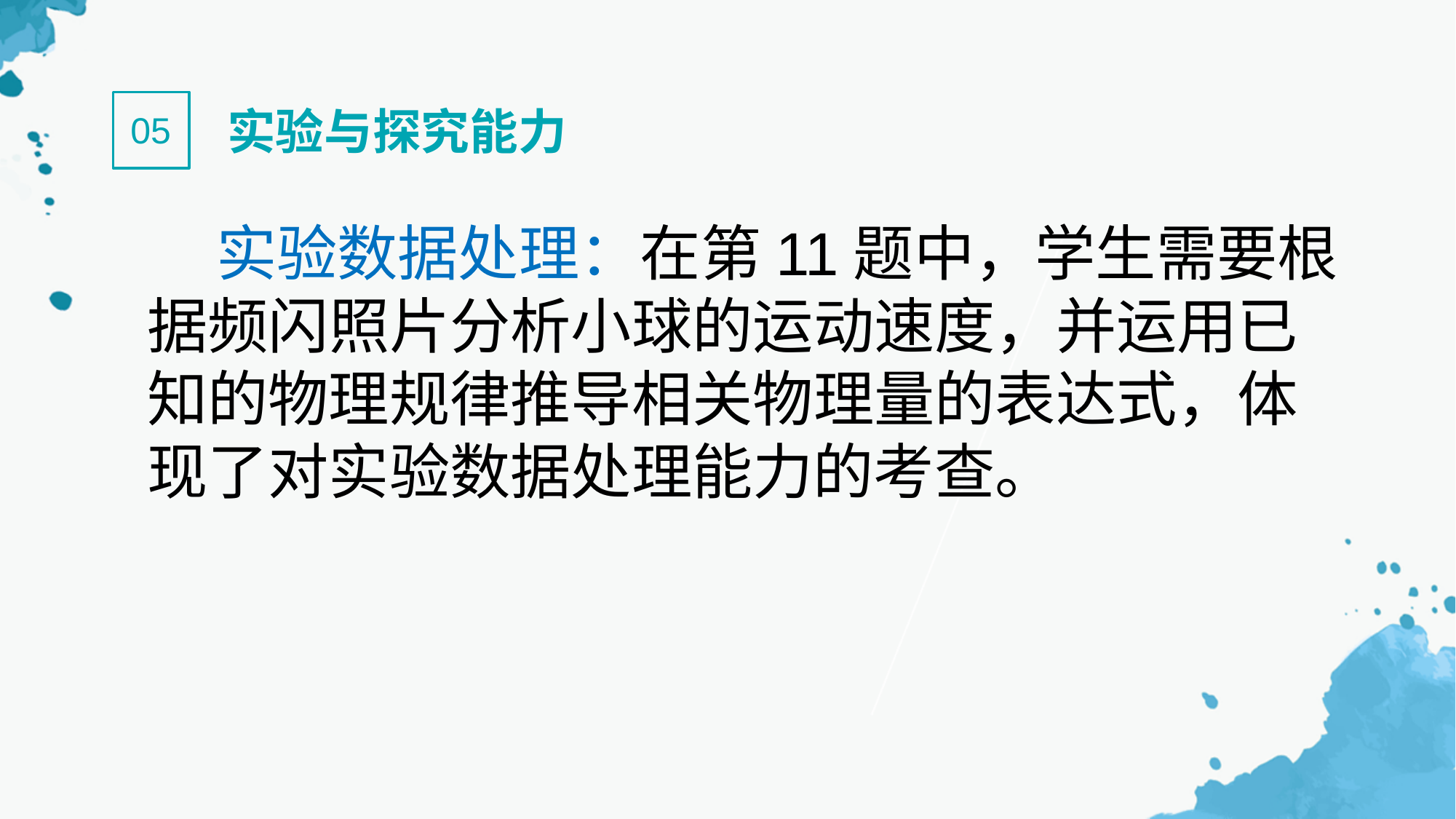

实验与探究能力
05

    实验数据处理：在第11题中，学生需要根据频闪照片分析小球的运动速度，并运用已知的物理规律推导相关物理量的表达式，体现了对实验数据处理能力的考查。